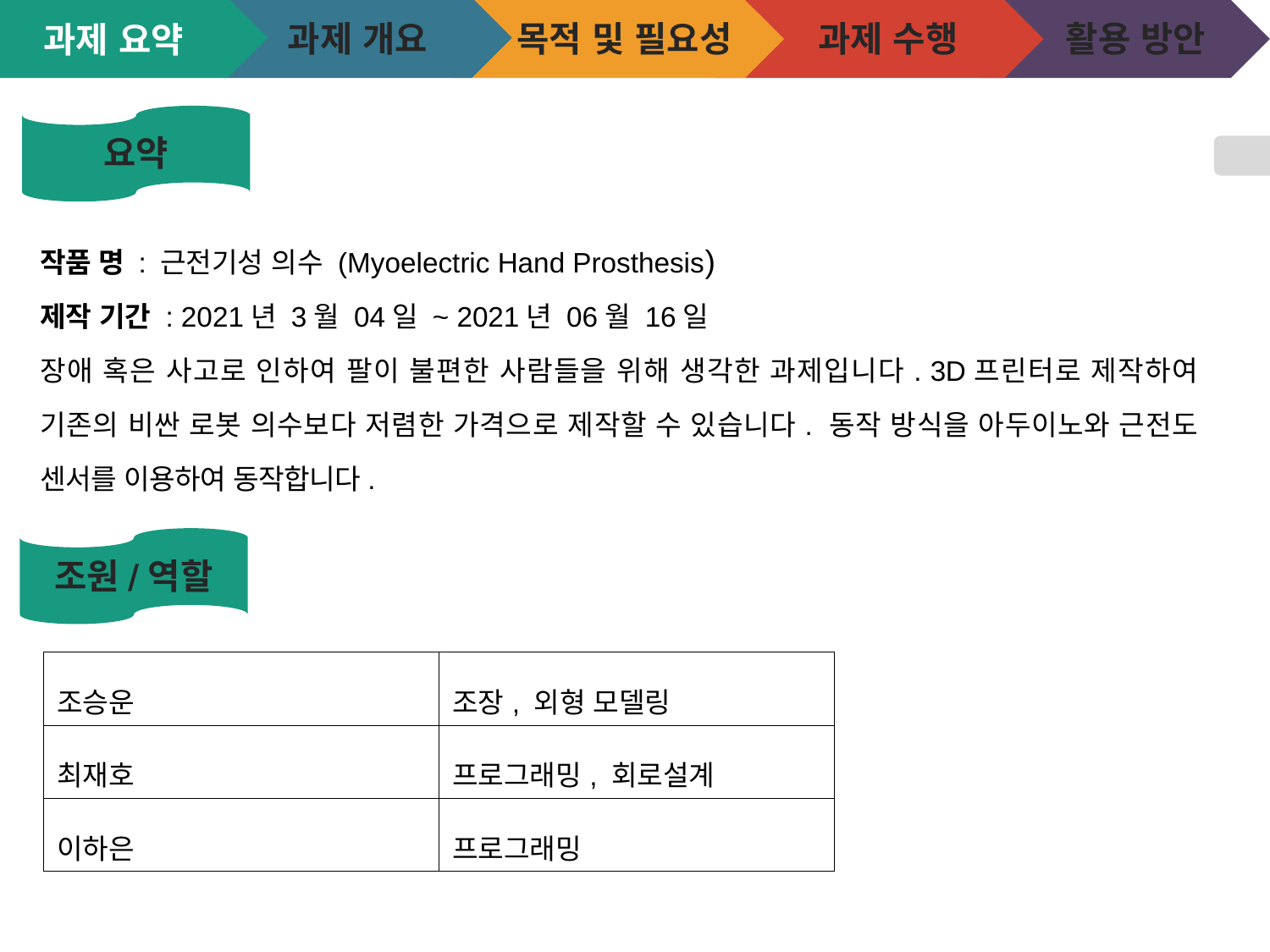

과제 개요
목적 및 필요성
과제 수행
활용 방안
# 과제 요약
요약
작품 명 : 근전기성 의수 (Myoelectric Hand Prosthesis)
제작 기간 : 2021년 3월 04일 ~ 2021년 06월 16일
장애 혹은 사고로 인하여 팔이 불편한 사람들을 위해 생각한 과제입니다. 3D프린터로 제작하여 기존의 비싼 로봇 의수보다 저렴한 가격으로 제작할 수 있습니다. 동작 방식을 아두이노와 근전도 센서를 이용하여 동작합니다.
조원/역할
| 조승운 | 조장, 외형 모델링 |
| --- | --- |
| 최재호 | 프로그래밍, 회로설계 |
| 이하은 | 프로그래밍 |